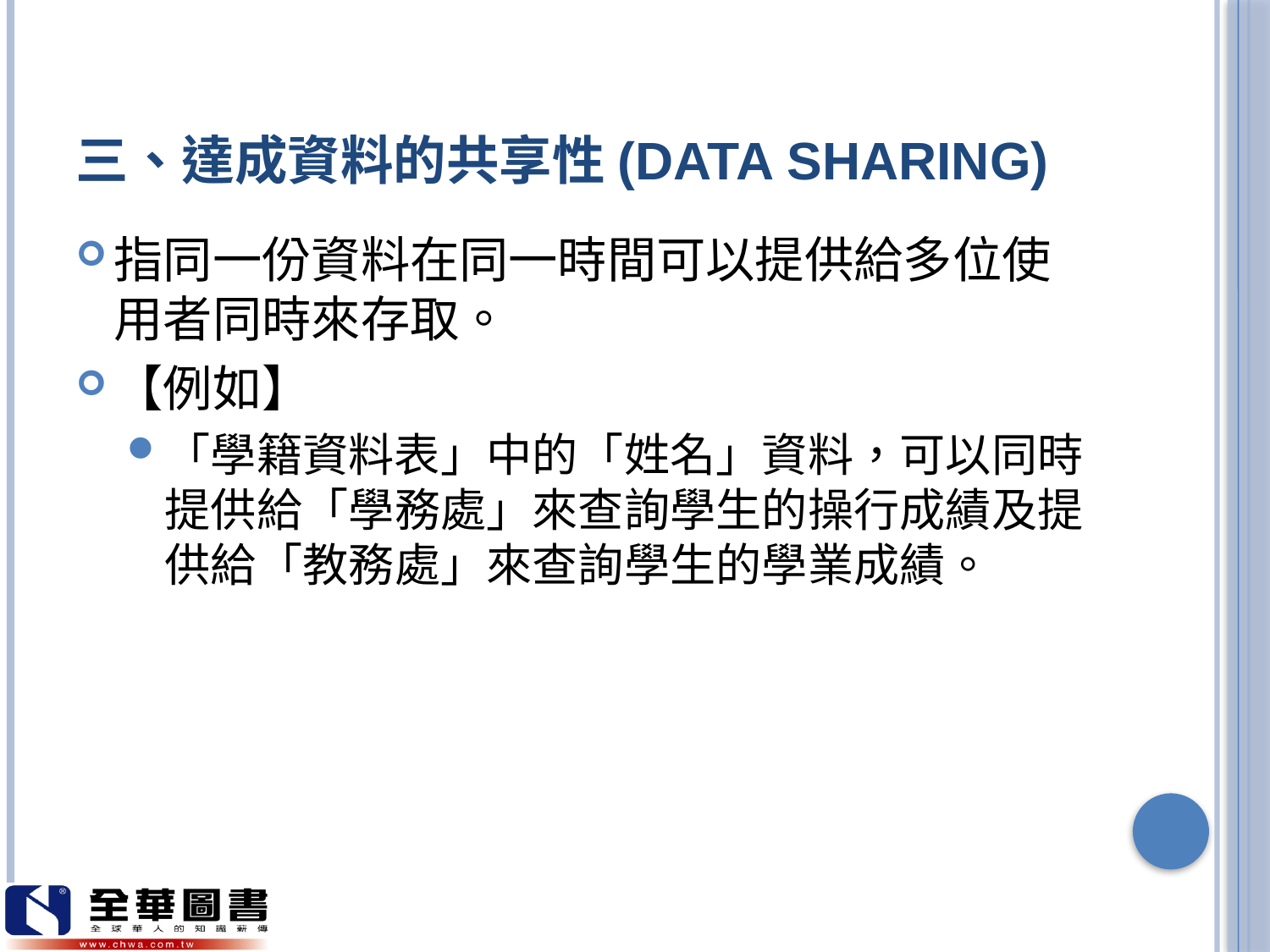

# 三、達成資料的共享性(Data Sharing)
指同一份資料在同一時間可以提供給多位使用者同時來存取。
【例如】
「學籍資料表」中的「姓名」資料，可以同時提供給「學務處」來查詢學生的操行成績及提供給「教務處」來查詢學生的學業成績。